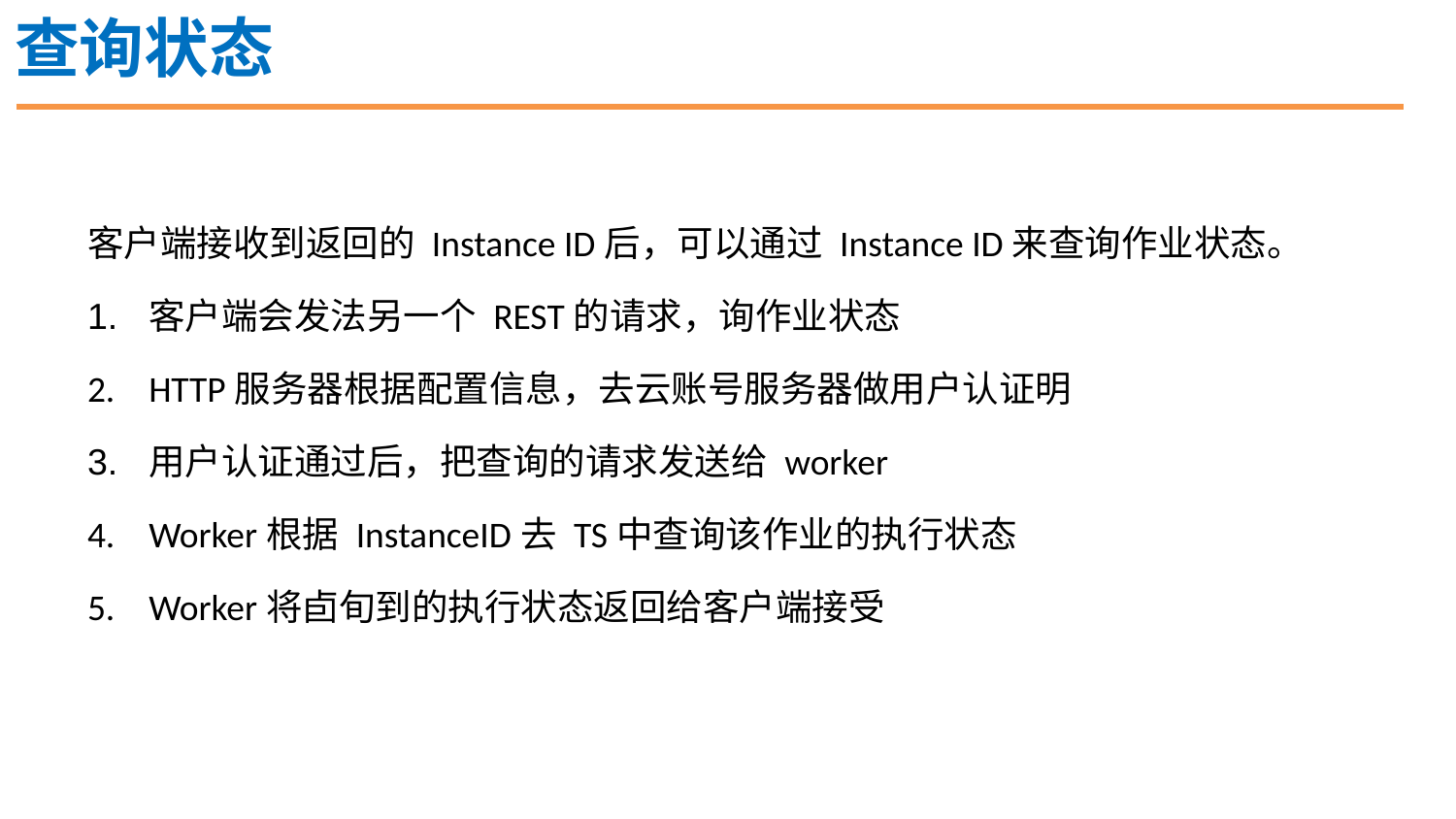

查询状态
客户端接收到返回的 Instance ID后，可以通过 Instance ID来查询作业状态。
客户端会发法另一个 REST的请求，询作业状态
HTTP服务器根据配置信息，去云账号服务器做用户认证明
用户认证通过后，把查询的请求发送给 worker
Worker根据 InstanceID去 TS中查询该作业的执行状态
Worker将卣旬到的执行状态返回给客户端接受